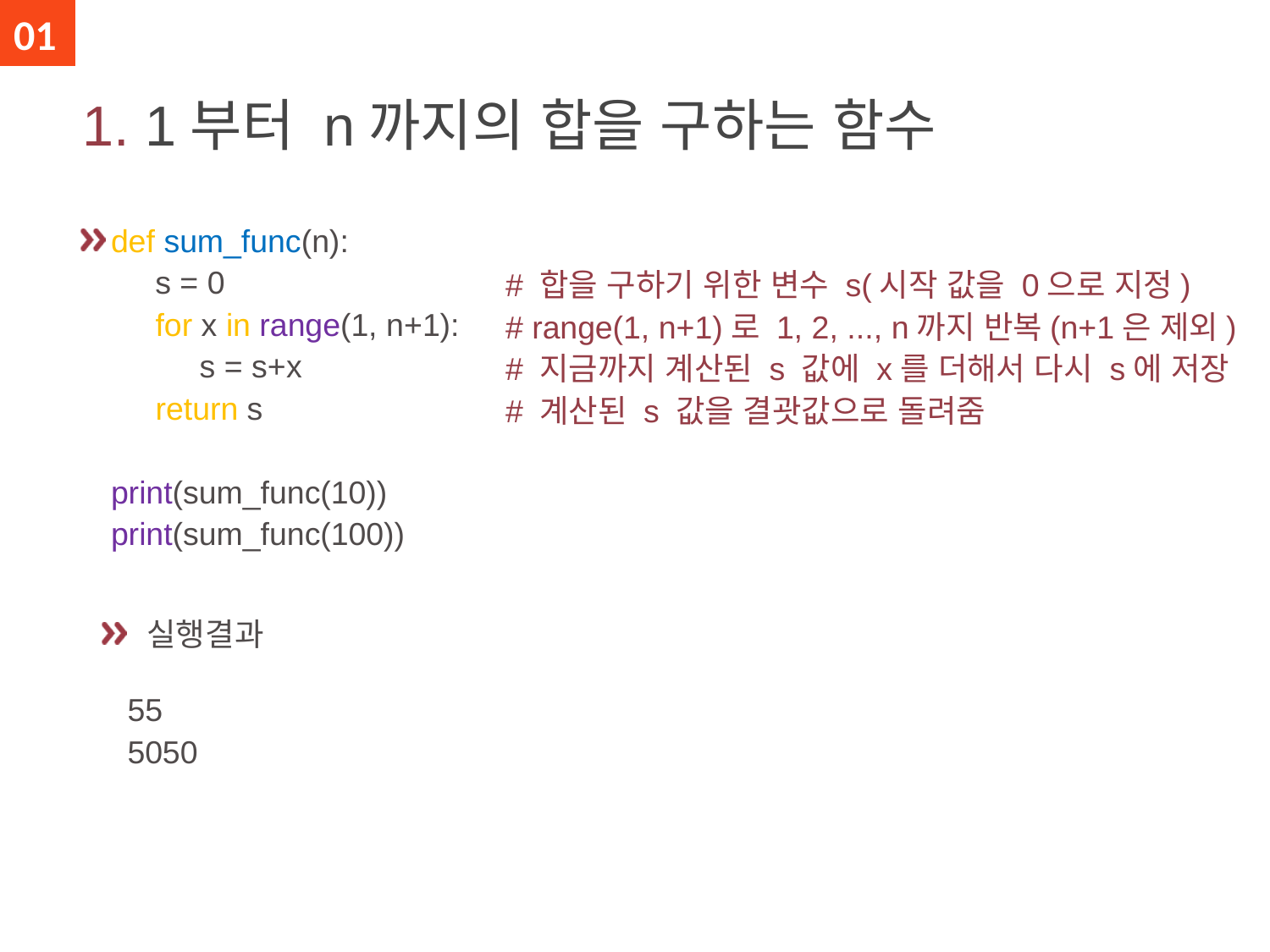

01
# 1. 1부터 n까지의 합을 구하는 함수

# 합을 구하기 위한 변수 s(시작 값을 0으로 지정) # range(1, n+1)로 1, 2, ..., n까지 반복(n+1은 제외) # 지금까지 계산된 s 값에 x를 더해서 다시 s에 저장 # 계산된 s 값을 결괏값으로 돌려줌
def sum_func(n):
     s = 0
     for x in range(1, n+1):
          s = s+x
     return s
print(sum_func(10))
print(sum_func(100))
 실행결과
   55
   5050